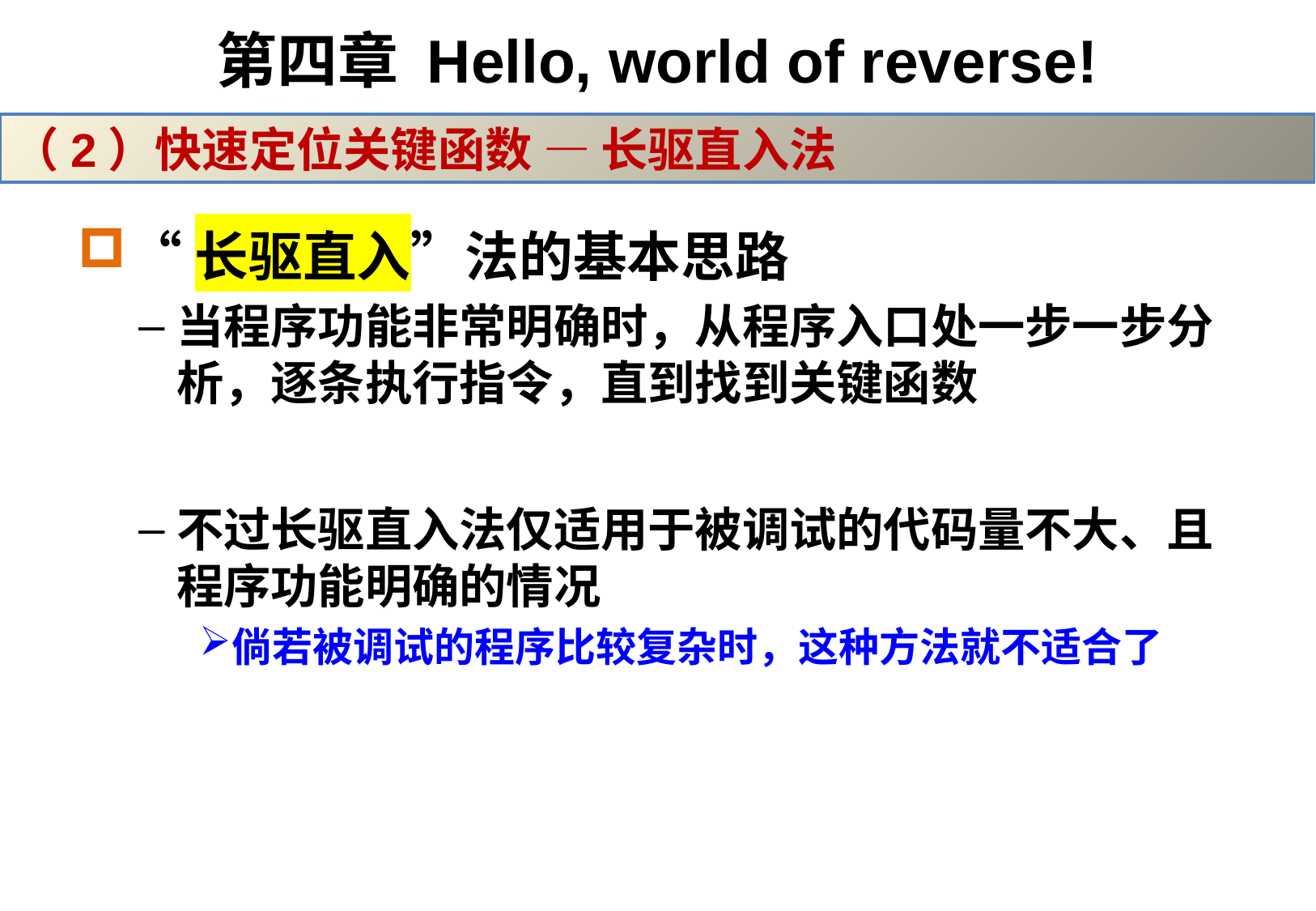

# 第四章 Hello, world of reverse!
（2）快速定位关键函数 — 长驱直入法
“长驱直入”法的基本思路
当程序功能非常明确时，从程序入口处一步一步分析，逐条执行指令，直到找到关键函数

不过长驱直入法仅适用于被调试的代码量不大、且程序功能明确的情况
倘若被调试的程序比较复杂时，这种方法就不适合了